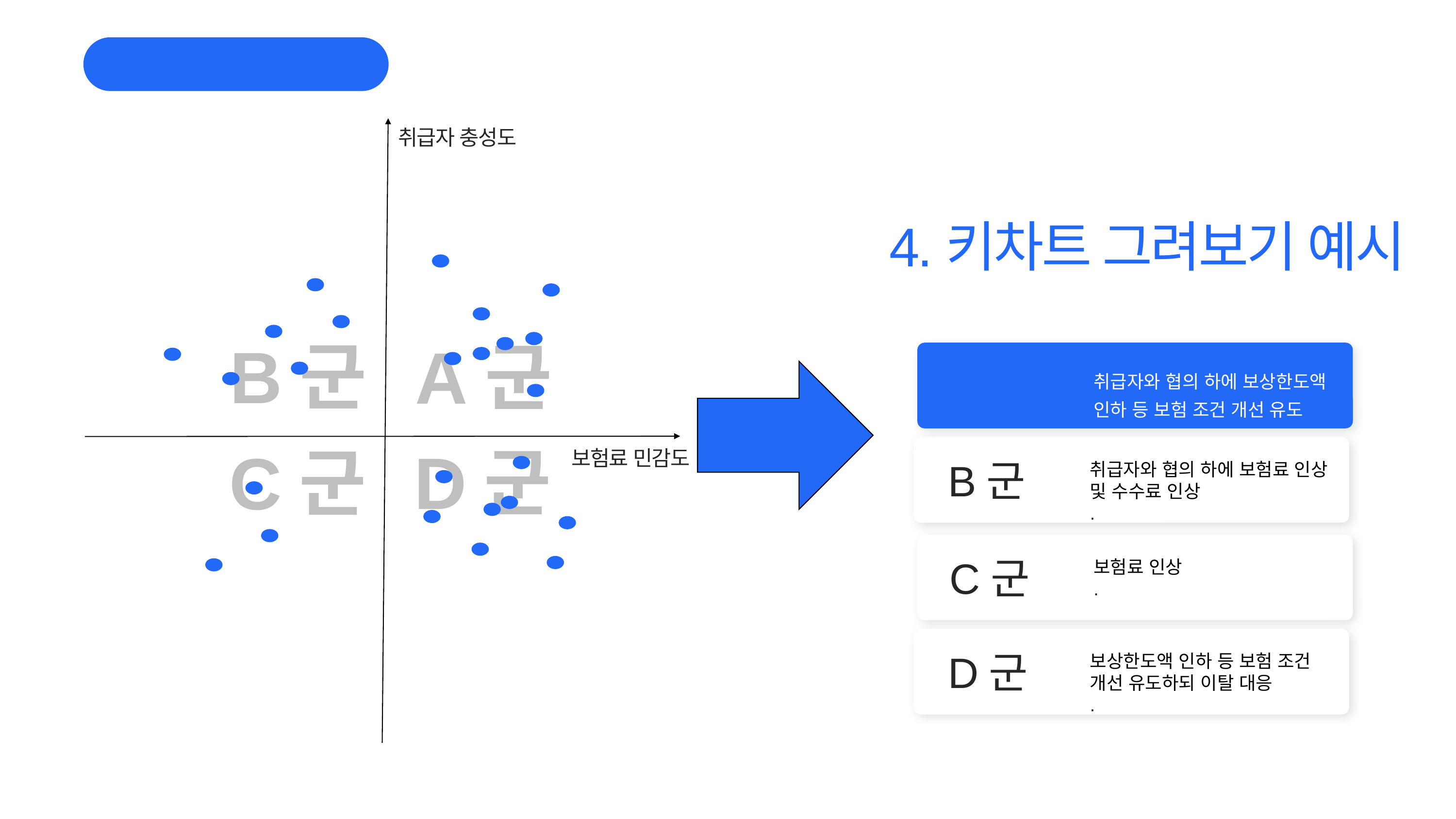

보
보험 회사 Case
취급자 충성도
4.키차트 그려보기 예시

B군
A군

A군
분석 결과
소통

취급자와 협의 하에 보상한도액 인하 등 보험 조건 개선 유도
.

D군
C군

보험료 민감도
B군

취급자와 협의 하에 보험료 인상 및 수수료 인상
.

C군
보험료 인상
.

D군
보상한도액 인하 등 보험 조건 개선 유도하되 이탈 대응
.